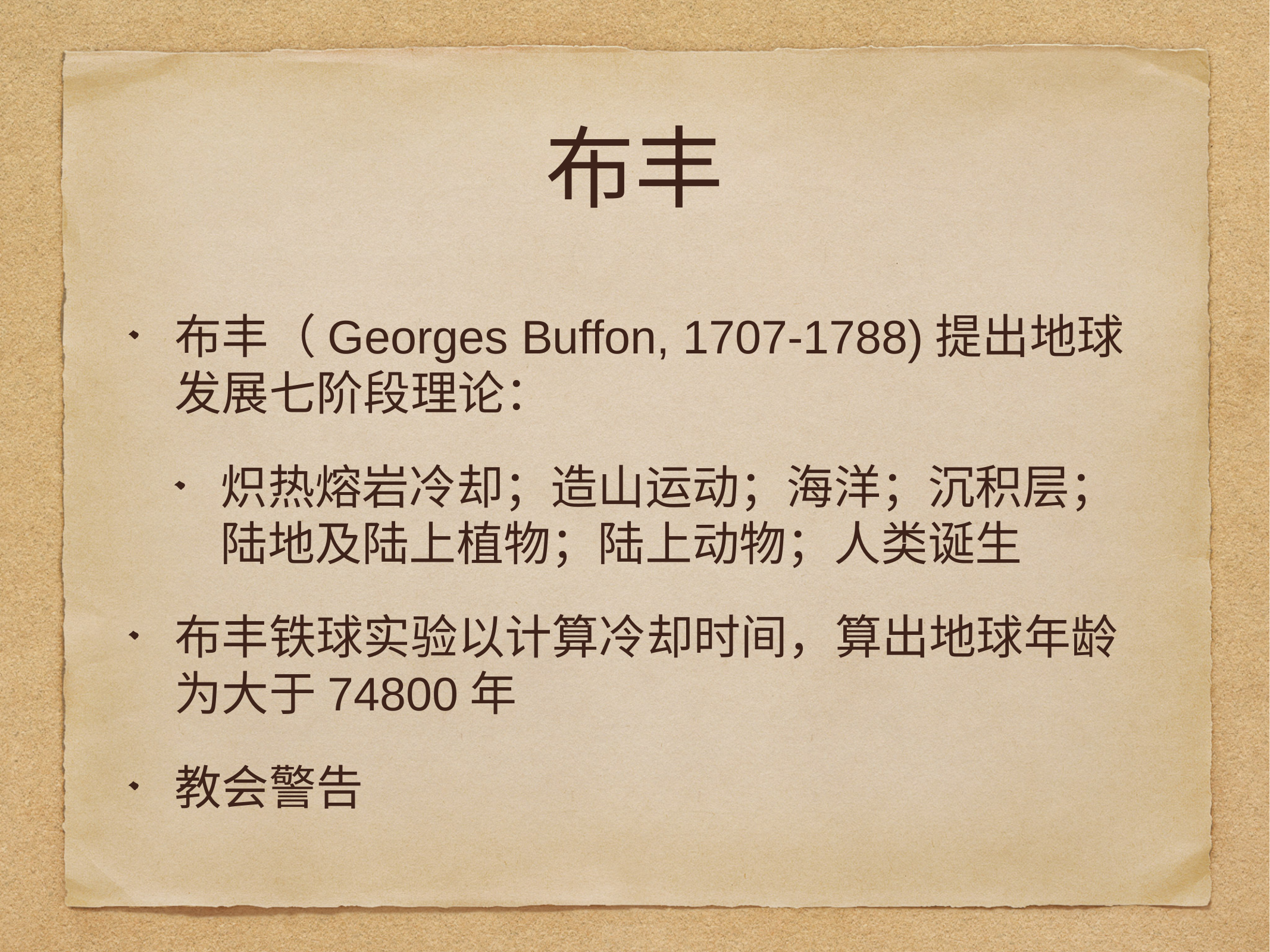

# 布丰
布丰（Georges Buffon, 1707-1788)提出地球发展七阶段理论：
炽热熔岩冷却；造山运动；海洋；沉积层；陆地及陆上植物；陆上动物；人类诞生
布丰铁球实验以计算冷却时间，算出地球年龄为大于74800年
教会警告